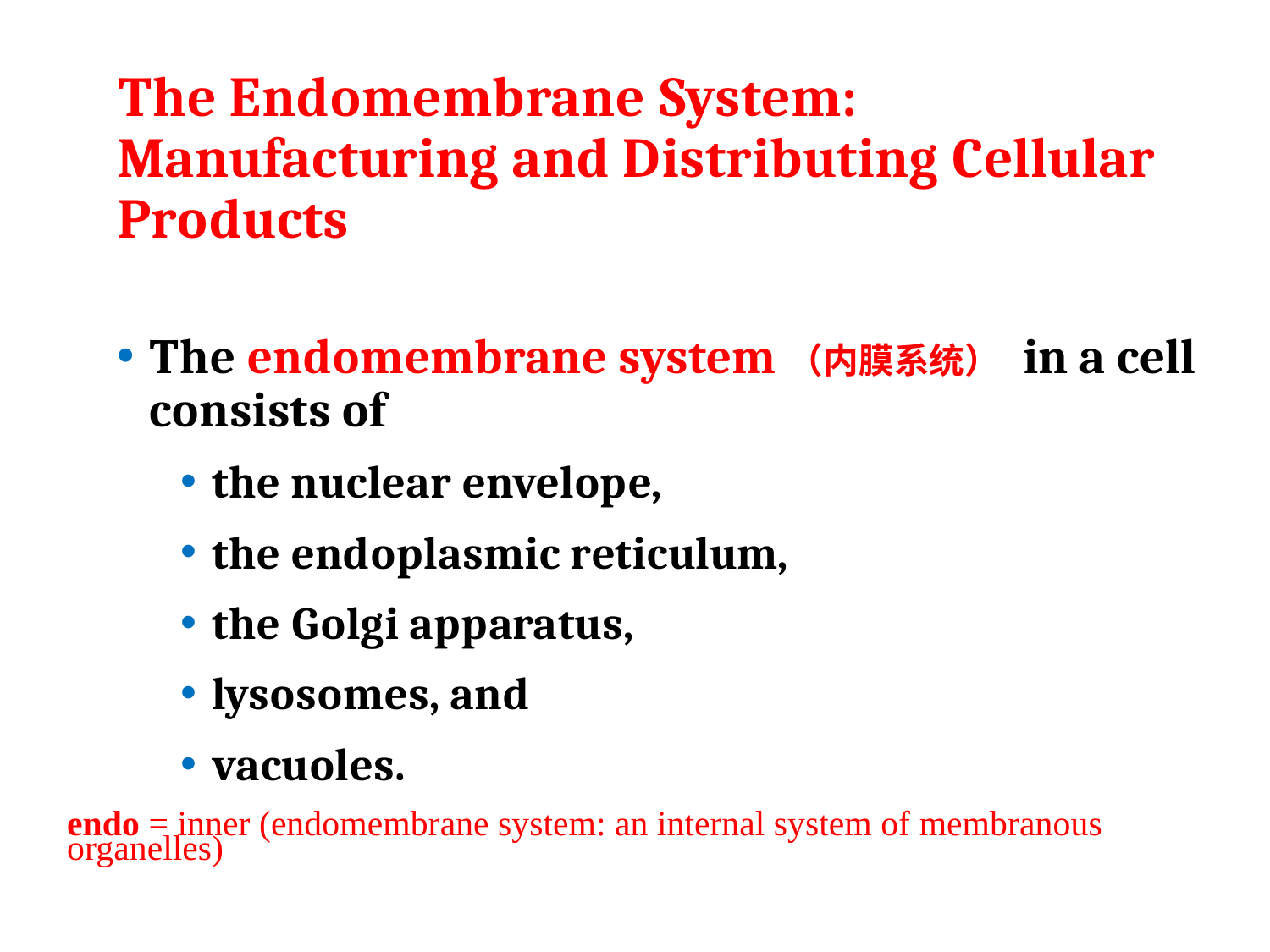

# The Endomembrane System: Manufacturing and Distributing Cellular Products
The endomembrane system（内膜系统） in a cell consists of
the nuclear envelope,
the endoplasmic reticulum,
the Golgi apparatus,
lysosomes, and
vacuoles.
endo = inner (endomembrane system: an internal system of membranous organelles)